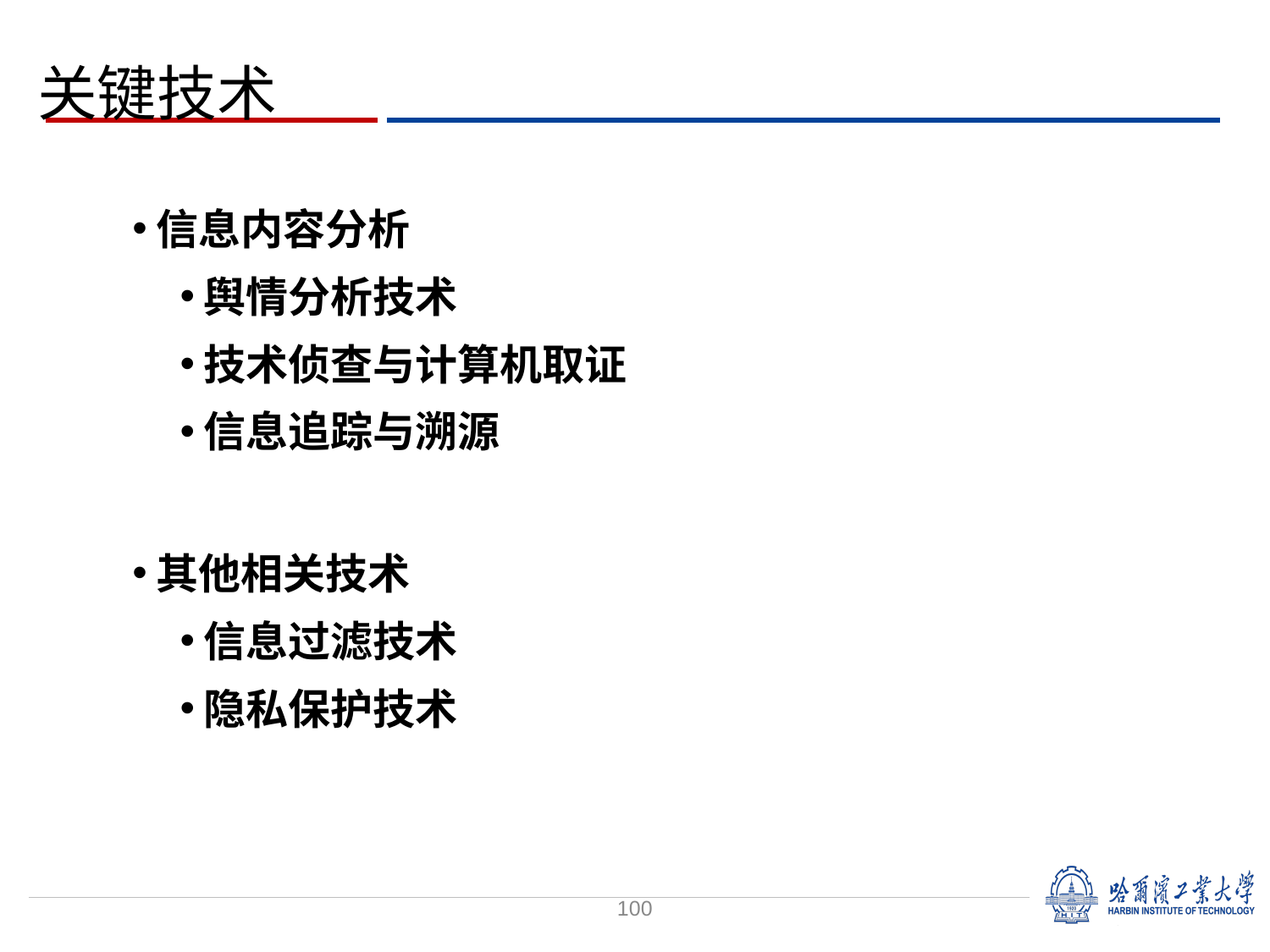

关键技术

信息内容分析
舆情分析技术
技术侦查与计算机取证
信息追踪与溯源

其他相关技术
信息过滤技术
隐私保护技术
100